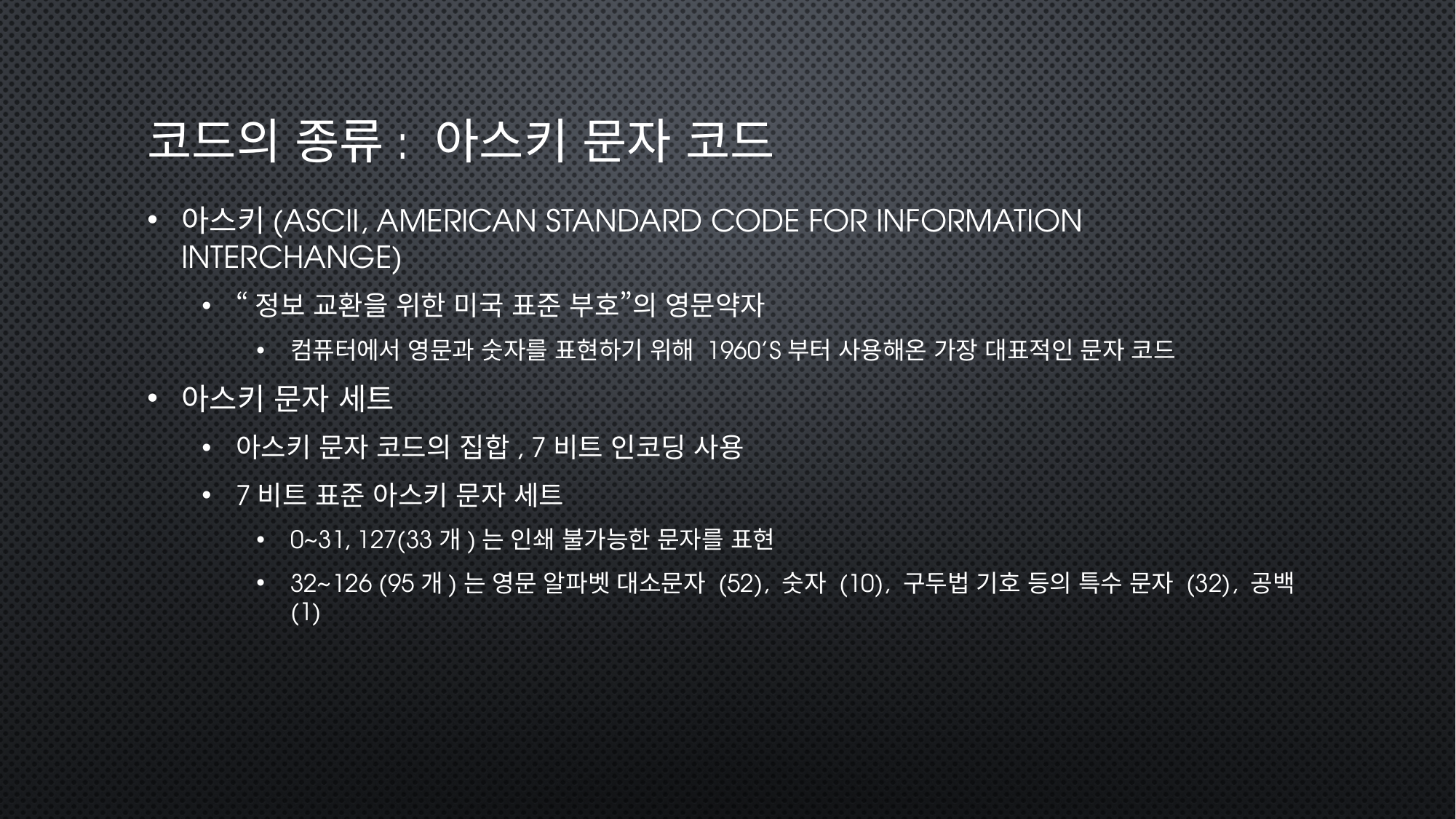

# 코드의 종류: 아스키 문자 코드
아스키(ASCII, american standard code for information interchange)
“정보 교환을 위한 미국 표준 부호”의 영문약자
컴퓨터에서 영문과 숫자를 표현하기 위해 1960’s부터 사용해온 가장 대표적인 문자 코드
아스키 문자 세트
아스키 문자 코드의 집합, 7비트 인코딩 사용
7비트 표준 아스키 문자 세트
0~31, 127(33개)는 인쇄 불가능한 문자를 표현
32~126 (95개)는 영문 알파벳 대소문자 (52), 숫자 (10), 구두법 기호 등의 특수 문자 (32), 공백 (1)